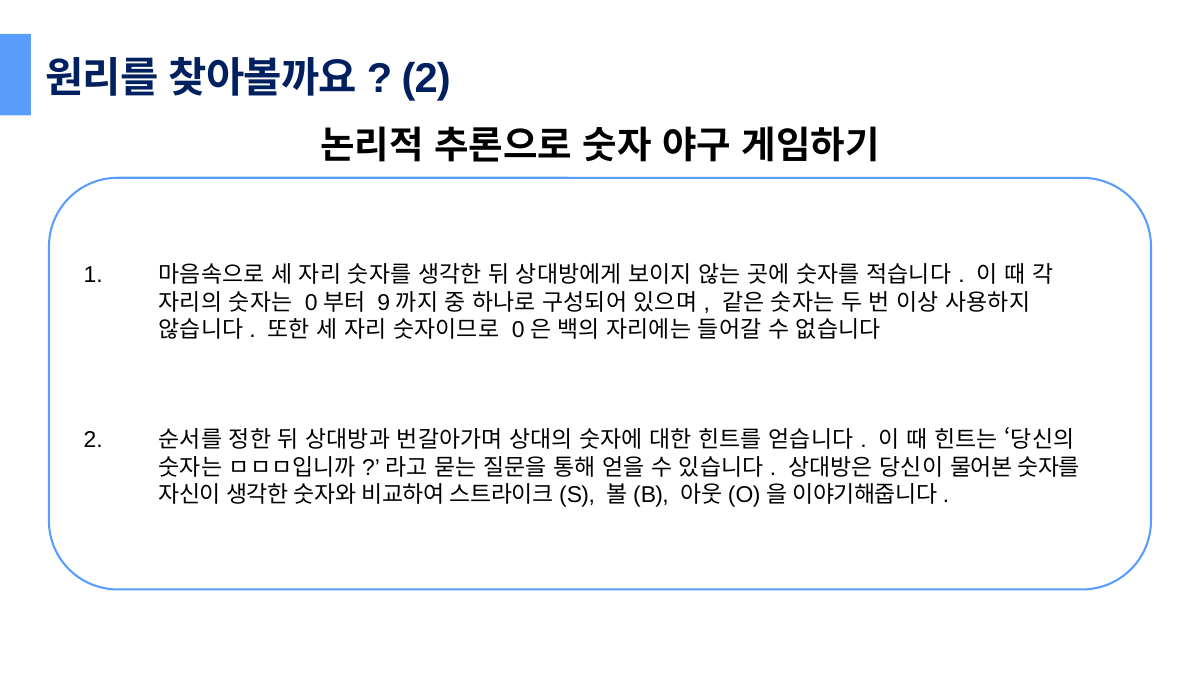

원리를 찾아볼까요? (2)
논리적 추론으로 숫자 야구 게임하기
마음속으로 세 자리 숫자를 생각한 뒤 상대방에게 보이지 않는 곳에 숫자를 적습니다. 이 때 각 자리의 숫자는 0부터 9까지 중 하나로 구성되어 있으며, 같은 숫자는 두 번 이상 사용하지 않습니다. 또한 세 자리 숫자이므로 0은 백의 자리에는 들어갈 수 없습니다

순서를 정한 뒤 상대방과 번갈아가며 상대의 숫자에 대한 힌트를 얻습니다. 이 때 힌트는 ‘당신의 숫자는 ㅁㅁㅁ입니까?’라고 묻는 질문을 통해 얻을 수 있습니다. 상대방은 당신이 물어본 숫자를 자신이 생각한 숫자와 비교하여 스트라이크(S), 볼(B), 아웃(O)을 이야기해줍니다.